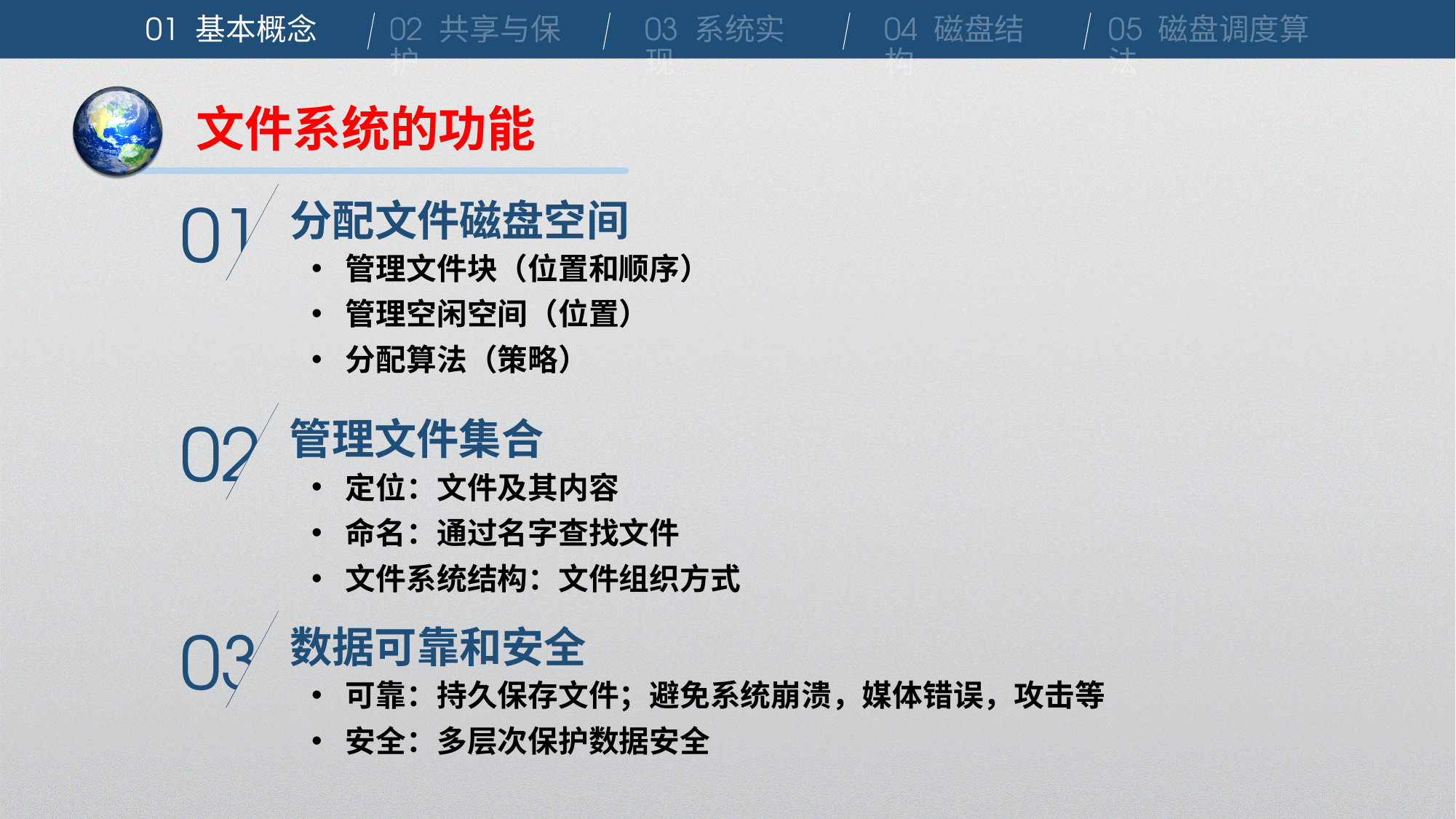

01 基本概念
02 共享与保护
03 系统实现
04 磁盘结构
05 磁盘调度算法
文件系统的功能
分配文件磁盘空间

01
管理文件块（位置和顺序）
管理空闲空间（位置）
分配算法（策略）
管理文件集合

02
定位：文件及其内容
命名：通过名字查找文件
文件系统结构：文件组织方式
数据可靠和安全

03
可靠：持久保存文件；避免系统崩溃，媒体错误，攻击等
安全：多层次保护数据安全